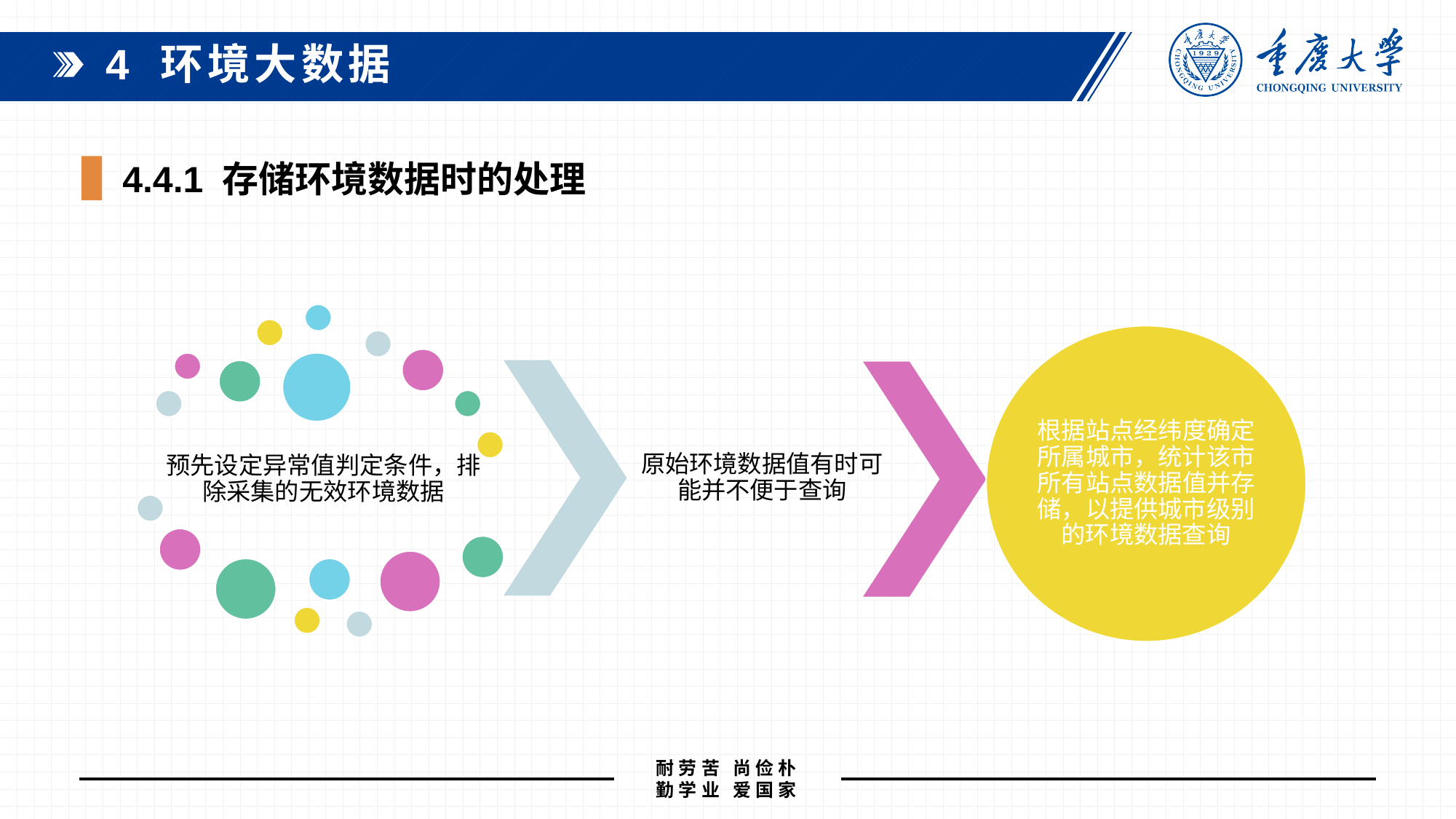

4 环境大数据

 4.4.1 存储环境数据时的处理
预先设定异常值判定条件，排除采集的无效环境数据
原始环境数据值有时可能并不便于查询
根据站点经纬度确定所属城市，统计该市所有站点数据值并存储，以提供城市级别的环境数据查询